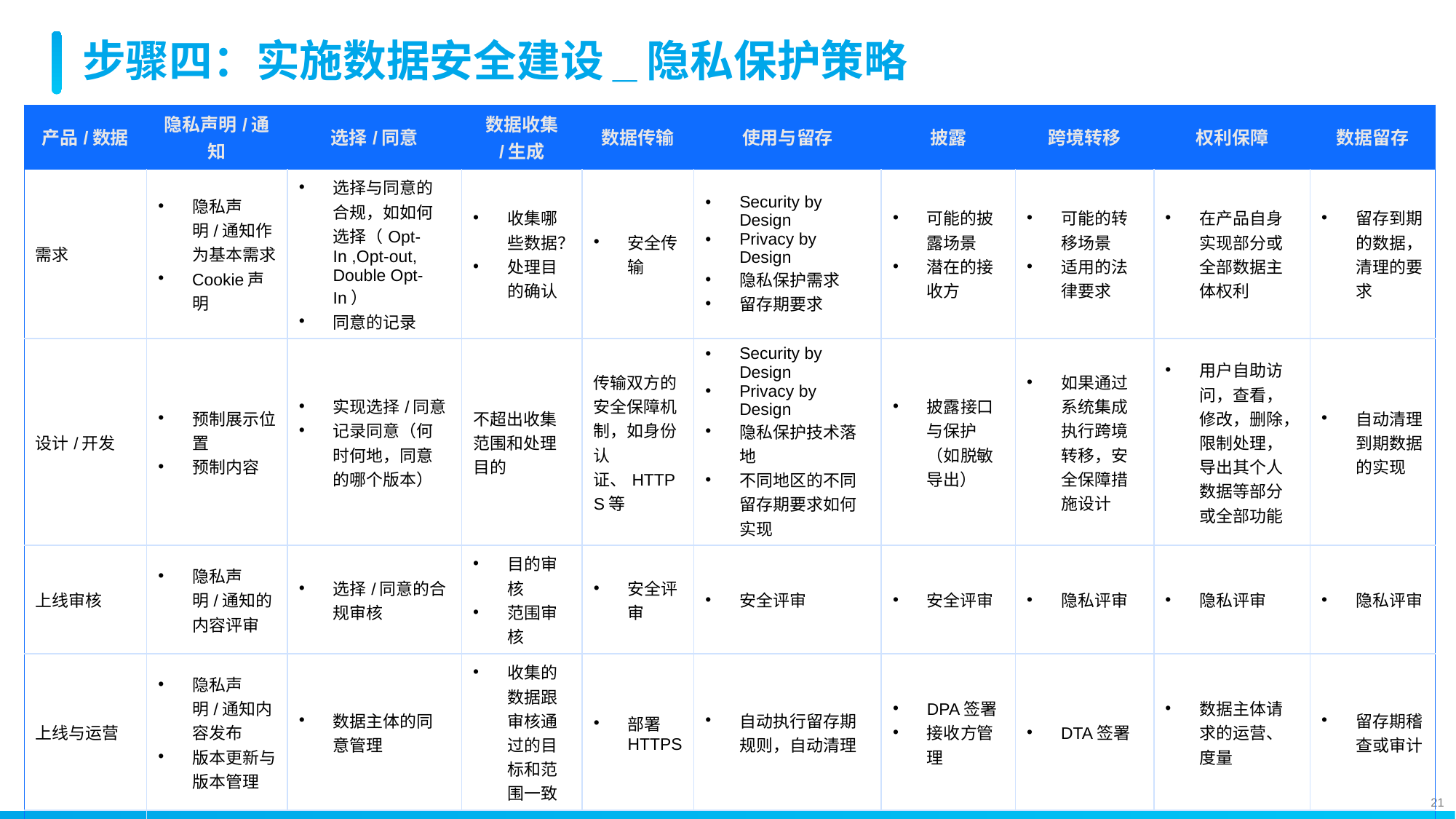

# 步骤四：实施数据安全建设_隐私保护策略
| 产品/数据 | 隐私声明/通知 | 选择/同意 | 数据收集 /生成 | 数据传输 | 使用与留存 | 披露 | 跨境转移 | 权利保障 | 数据留存 |
| --- | --- | --- | --- | --- | --- | --- | --- | --- | --- |
| 需求 | 隐私声明/通知作为基本需求 Cookie声明 | 选择与同意的合规，如如何选择（Opt-In ,Opt-out, Double Opt-In） 同意的记录 | 收集哪些数据？ 处理目的确认 | 安全传输 | Security by Design Privacy by Design 隐私保护需求 留存期要求 | 可能的披露场景 潜在的接收方 | 可能的转移场景 适用的法律要求 | 在产品自身实现部分或全部数据主体权利 | 留存到期的数据，清理的要求 |
| 设计/开发 | 预制展示位置 预制内容 | 实现选择/同意 记录同意（何时何地，同意的哪个版本） | 不超出收集范围和处理目的 | 传输双方的安全保障机制，如身份认证、HTTPS等 | Security by Design Privacy by Design 隐私保护技术落地 不同地区的不同留存期要求如何实现 | 披露接口与保护（如脱敏导出） | 如果通过系统集成执行跨境转移，安全保障措施设计 | 用户自助访问，查看，修改，删除，限制处理，导出其个人数据等部分或全部功能 | 自动清理到期数据的实现 |
| 上线审核 | 隐私声明/通知的内容评审 | 选择/同意的合规审核 | 目的审核 范围审核 | 安全评审 | 安全评审 | 安全评审 | 隐私评审 | 隐私评审 | 隐私评审 |
| 上线与运营 | 隐私声明/通知内容发布 版本更新与版本管理 | 数据主体的同意管理 | 收集的数据跟审核通过的目标和范围一致 | 部署HTTPS | 自动执行留存期规则，自动清理 | DPA签署 接收方管理 | DTA签署 | 数据主体请求的运营、度量 | 留存期稽查或审计 |
| 下线 | 隐私声明的版本、同意的记录留存到期后删除 集成的系统变更 留存期到期的数据销毁，披露、转移的数据销毁 |  |  |  |  |  |  |  |  |